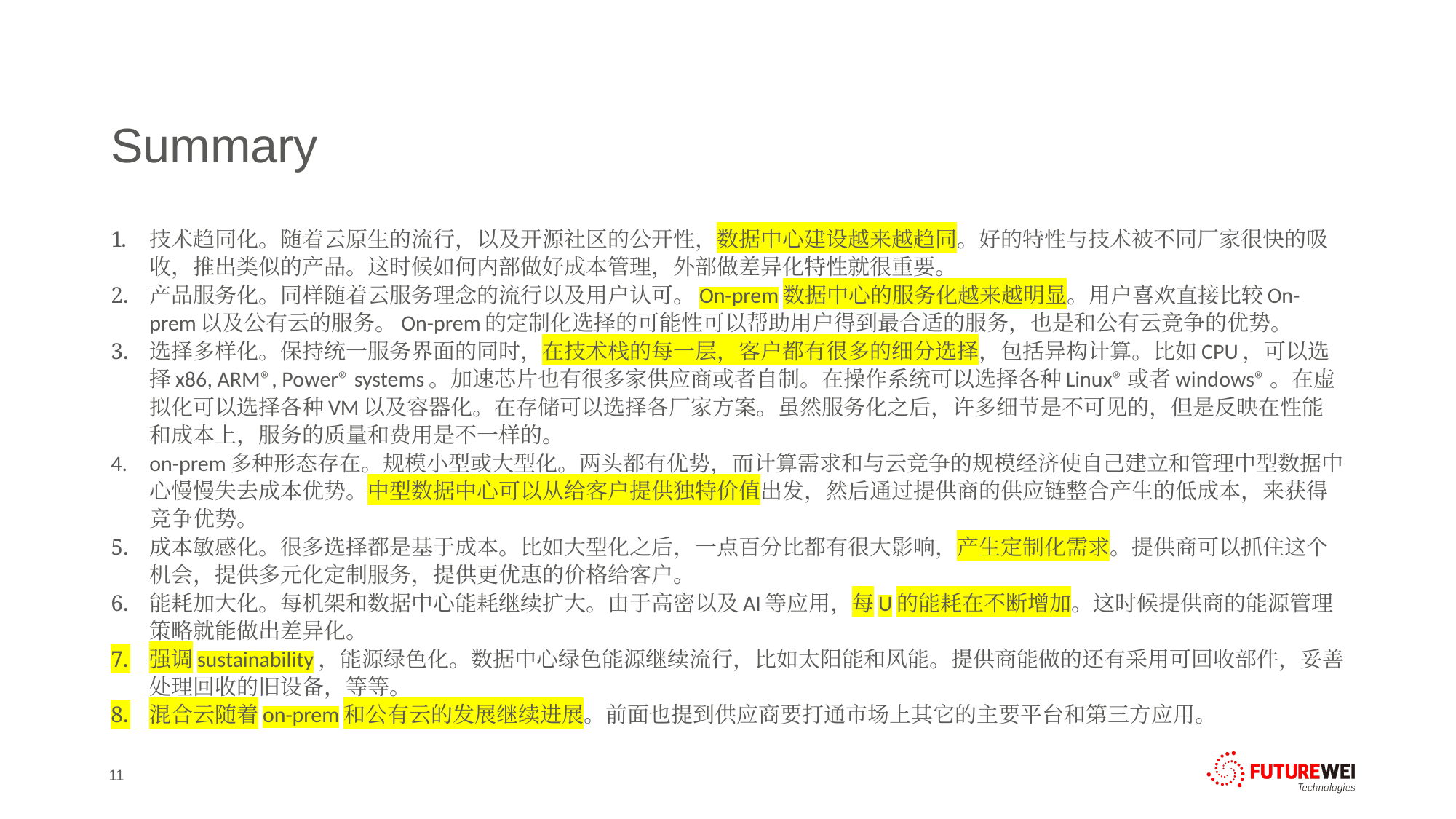

# Summary
技术趋同化。随着云原生的流行，以及开源社区的公开性，数据中心建设越来越趋同。好的特性与技术被不同厂家很快的吸收，推出类似的产品。这时候如何内部做好成本管理，外部做差异化特性就很重要。
产品服务化。同样随着云服务理念的流行以及用户认可。On-prem数据中心的服务化越来越明显。用户喜欢直接比较On-prem以及公有云的服务。On-prem的定制化选择的可能性可以帮助用户得到最合适的服务，也是和公有云竞争的优势。
选择多样化。保持统一服务界面的同时，在技术栈的每一层，客户都有很多的细分选择，包括异构计算。比如CPU，可以选择x86, ARM®, Power® systems。加速芯片也有很多家供应商或者自制。在操作系统可以选择各种Linux®或者windows®。在虚拟化可以选择各种VM以及容器化。在存储可以选择各厂家方案。虽然服务化之后，许多细节是不可见的，但是反映在性能和成本上，服务的质量和费用是不一样的。
on-prem多种形态存在。规模小型或大型化。两头都有优势，而计算需求和与云竞争的规模经济使自己建立和管理中型数据中心慢慢失去成本优势。中型数据中心可以从给客户提供独特价值出发，然后通过提供商的供应链整合产生的低成本，来获得竞争优势。
成本敏感化。很多选择都是基于成本。比如大型化之后，一点百分比都有很大影响，产生定制化需求。提供商可以抓住这个机会，提供多元化定制服务，提供更优惠的价格给客户。
能耗加大化。每机架和数据中心能耗继续扩大。由于高密以及AI等应用，每U的能耗在不断增加。这时候提供商的能源管理策略就能做出差异化。
强调sustainability，能源绿色化。数据中心绿色能源继续流行，比如太阳能和风能。提供商能做的还有采用可回收部件，妥善处理回收的旧设备，等等。
混合云随着on-prem和公有云的发展继续进展。前面也提到供应商要打通市场上其它的主要平台和第三方应用。

11